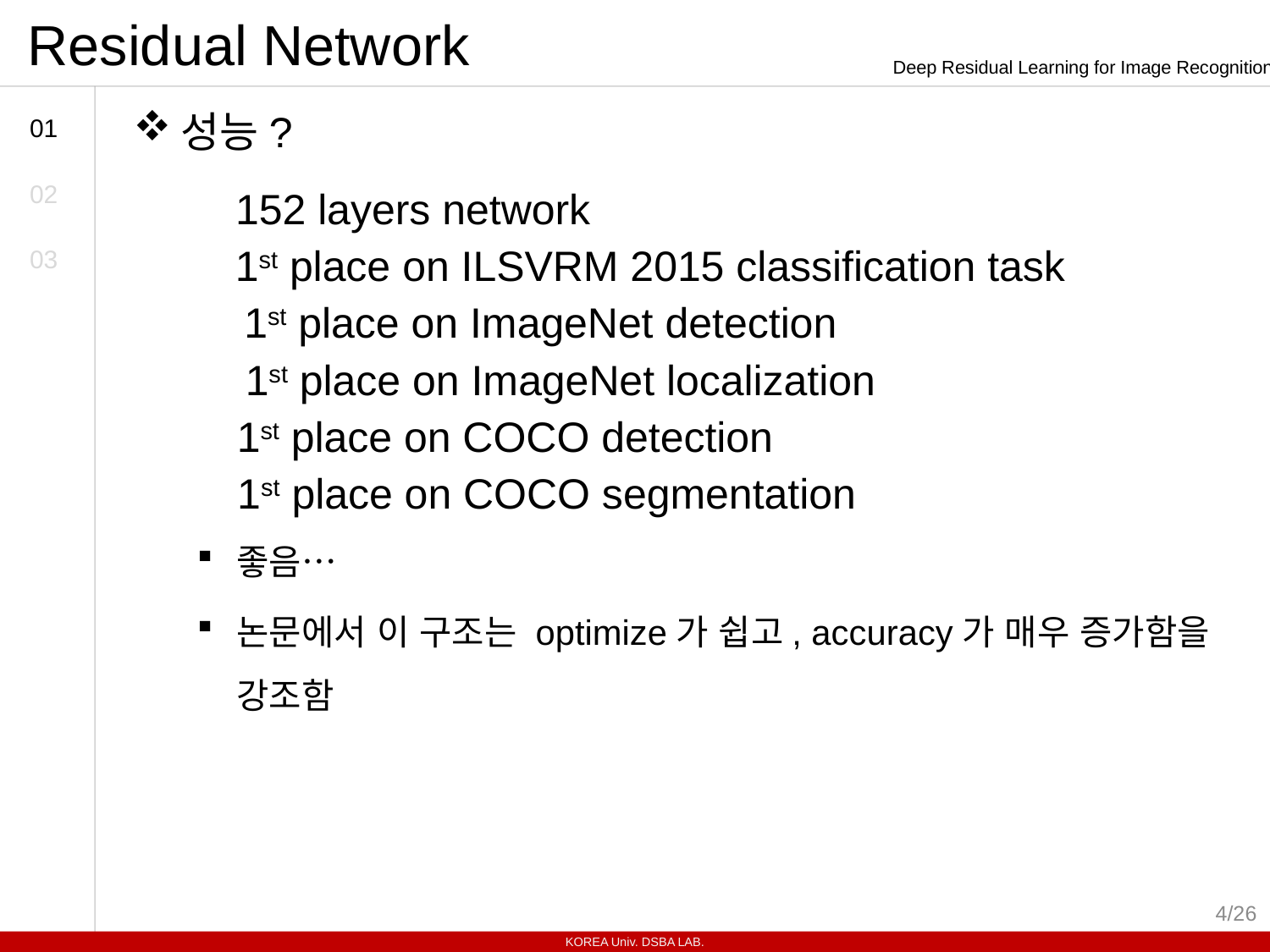

# Residual Network
Deep Residual Learning for Image Recognition
성능?

좋음…
논문에서 이 구조는 optimize가 쉽고, accuracy가 매우 증가함을 강조함
01
02
152 layers network
1st place on ILSVRM 2015 classification task
03
1st place on ImageNet detection
1st place on ImageNet localization
1st place on COCO detection
1st place on COCO segmentation
4/26